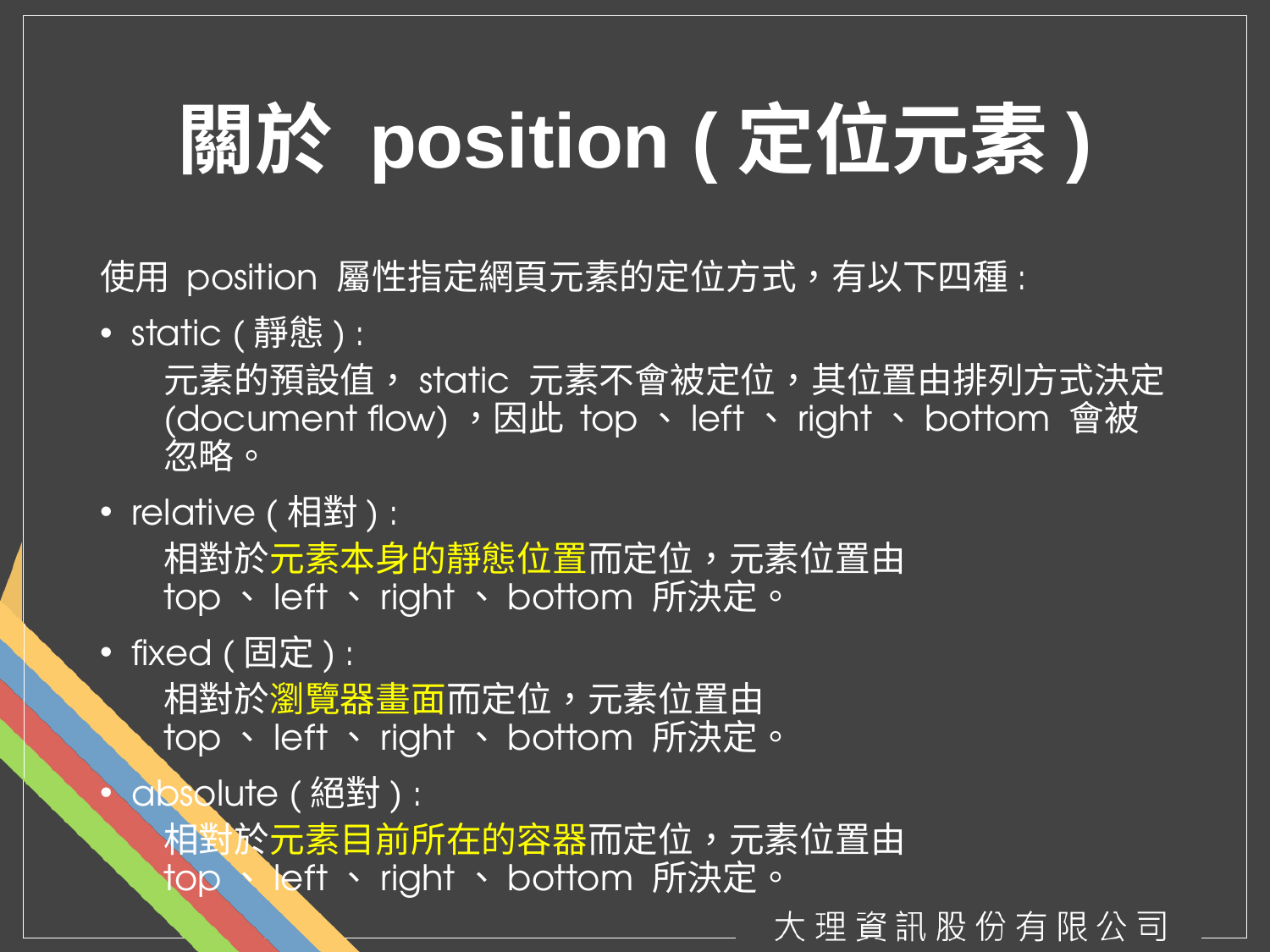

# 關於 position (定位元素)
使用 position 屬性指定網頁元素的定位方式，有以下四種:
static (靜態) :
元素的預設值，static 元素不會被定位，其位置由排列方式決定(document flow)，因此 top、left、right、bottom 會被忽略。
relative (相對) :
相對於元素本身的靜態位置而定位，元素位置由 top、left、right、bottom 所決定。
fixed (固定) :
相對於瀏覽器畫面而定位，元素位置由 top、left、right、bottom 所決定。
absolute (絕對) :
相對於元素目前所在的容器而定位，元素位置由 top、left、right、bottom 所決定。